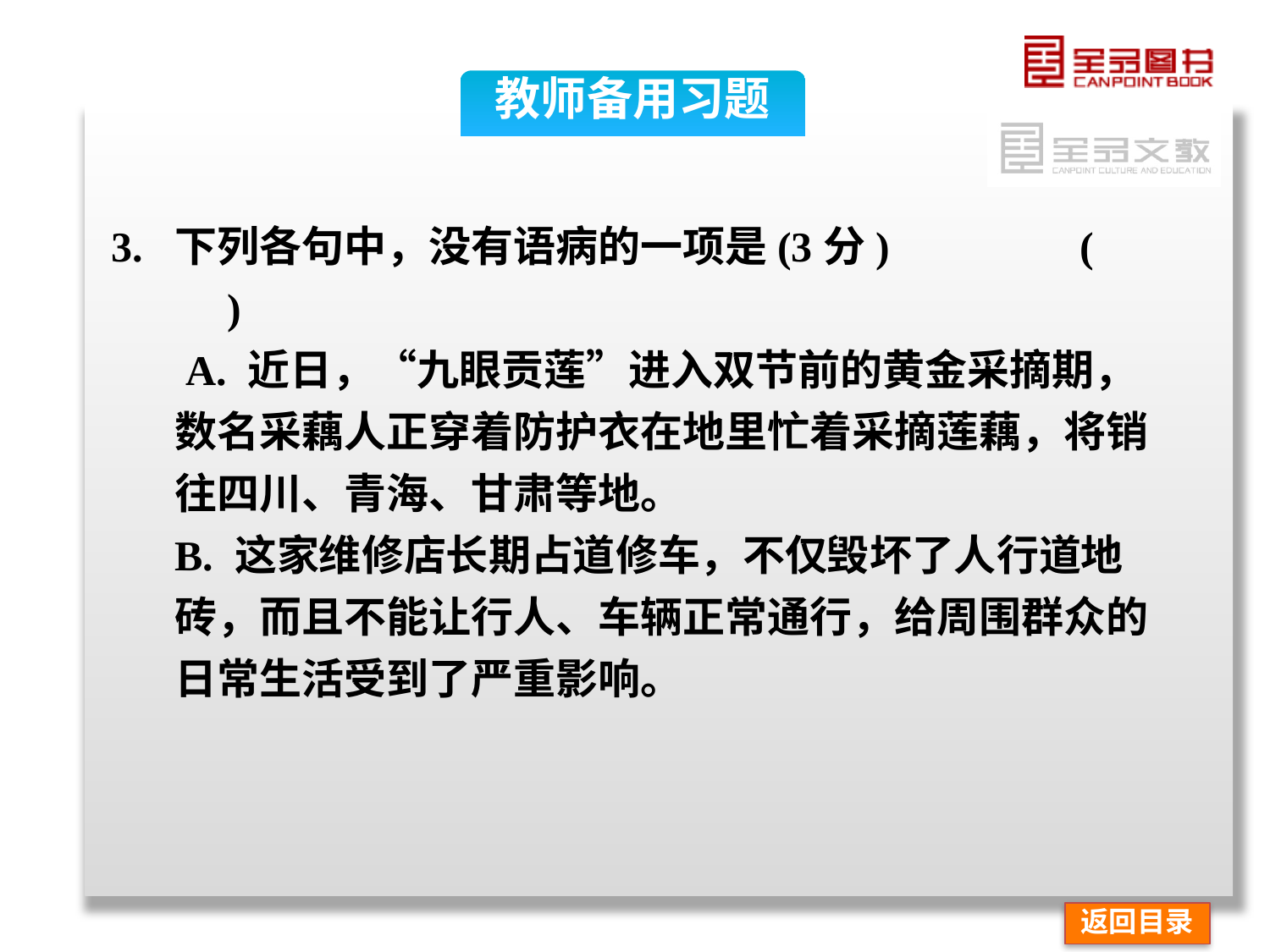

教师备用习题
3.  下列各句中，没有语病的一项是(3分)                  (　　)
       A. 近日，“九眼贡莲”进入双节前的黄金采摘期，数名采藕人正穿着防护衣在地里忙着采摘莲藕，将销往四川、青海、甘肃等地。
      B. 这家维修店长期占道修车，不仅毁坏了人行道地砖，而且不能让行人、车辆正常通行，给周围群众的日常生活受到了严重影响。

返回目录